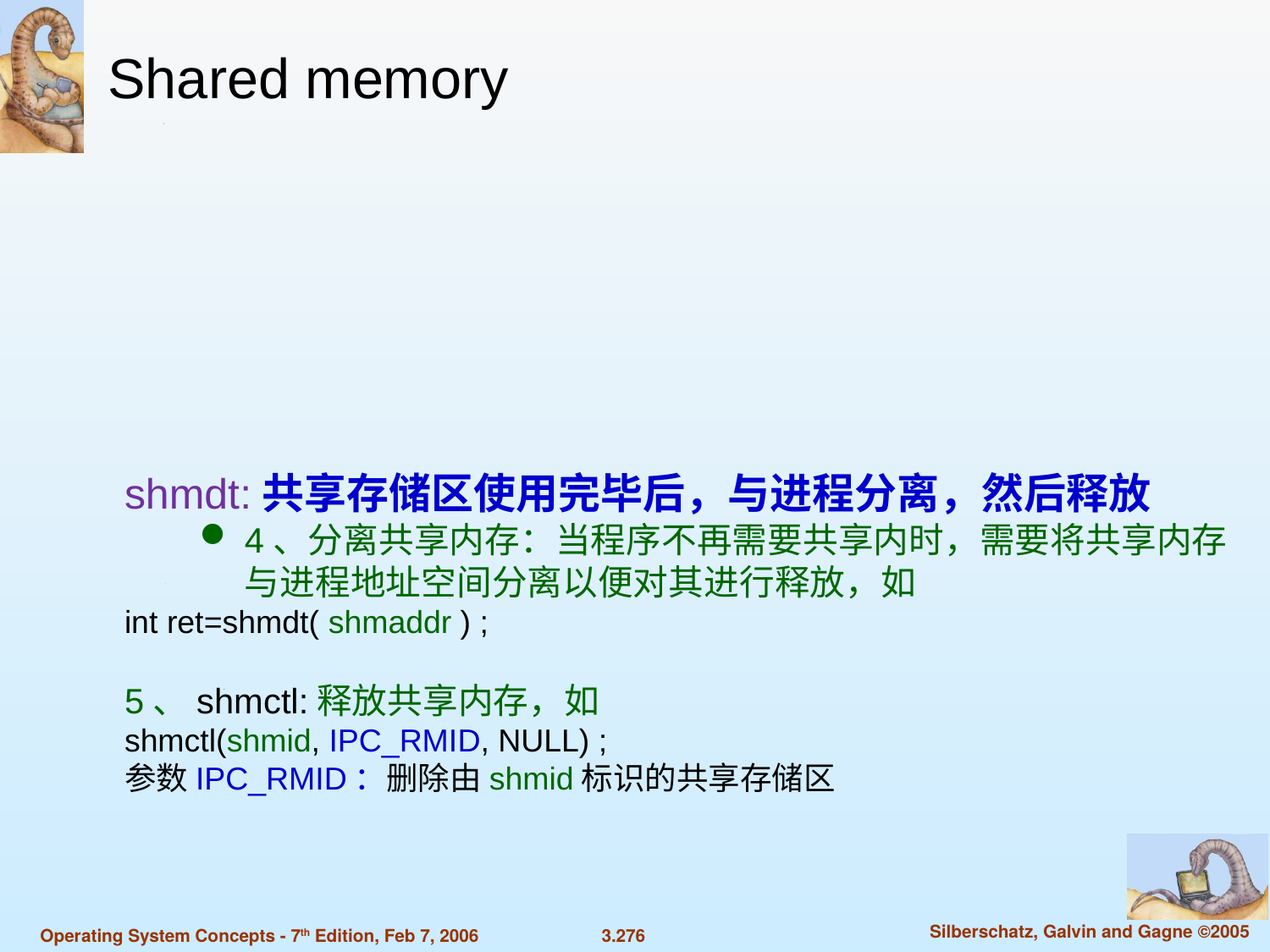

Shared memory
shmdt:共享存储区使用完毕后，与进程分离，然后释放
4、分离共享内存：当程序不再需要共享内时，需要将共享内存与进程地址空间分离以便对其进行释放，如
int ret=shmdt( shmaddr ) ;

5、shmctl:释放共享内存，如
shmctl(shmid, IPC_RMID, NULL) ;
参数IPC_RMID：删除由shmid标识的共享存储区